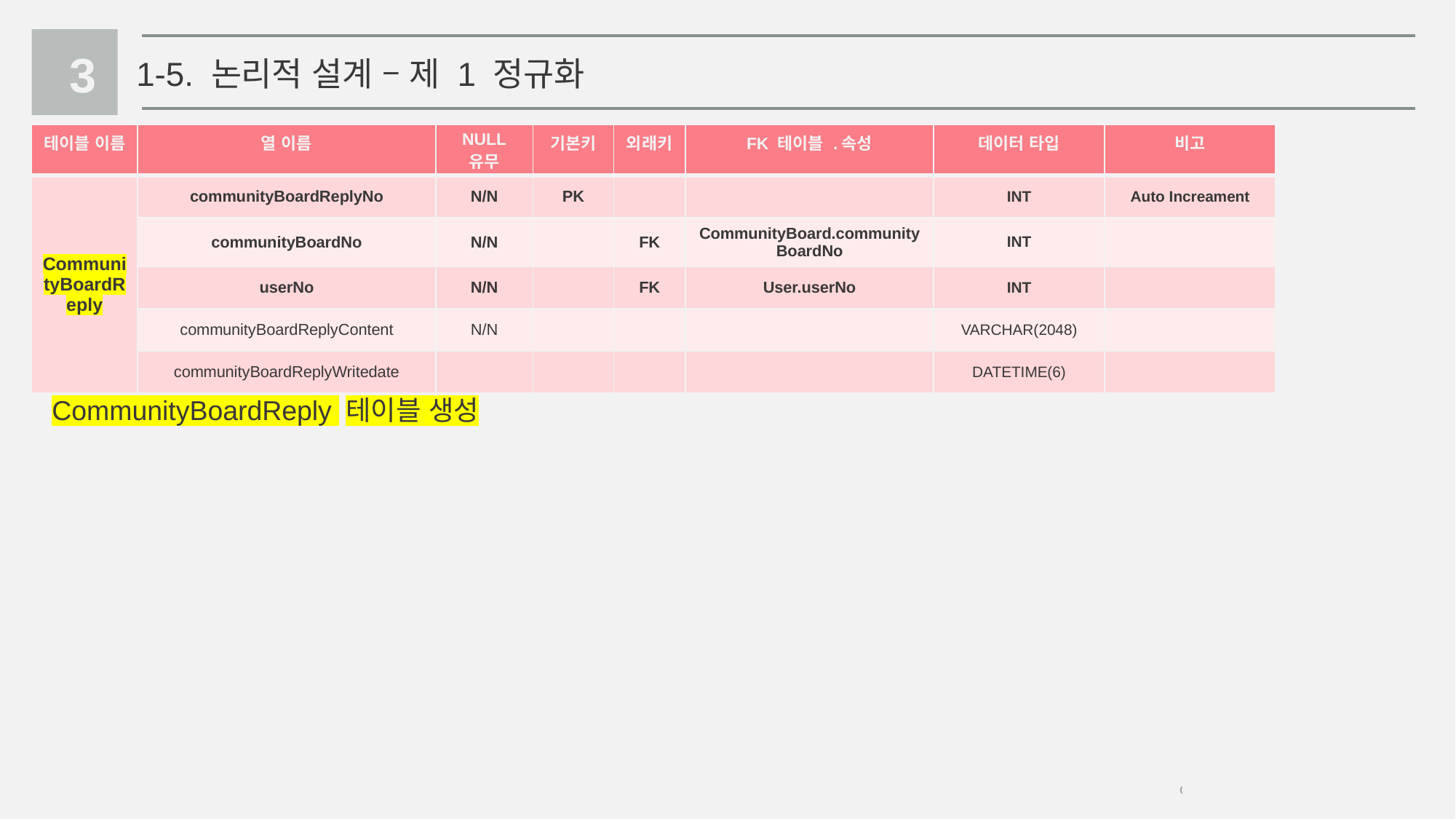

3
1-5. 논리적 설계 – 제 1 정규화
| 테이블 이름 | 열 이름 | NULL 유무 | 기본키 | 외래키 | FK 테이블 .속성 | 데이터 타입 | 비고 |
| --- | --- | --- | --- | --- | --- | --- | --- |
| CommunityBoardReply | communityBoardReplyNo | N/N | PK |  |  | INT | Auto Increament |
|  | communityBoardNo | N/N |  | FK | CommunityBoard.communityBoardNo | INT |  |
|  | userNo | N/N |  | FK | User.userNo | INT |  |
|  | communityBoardReplyContent | N/N |  |  |  | VARCHAR(2048) |  |
|  | communityBoardReplyWritedate |  |  |  |  | DATETIME(6) |  |
CommunityBoardReply 테이블 생성